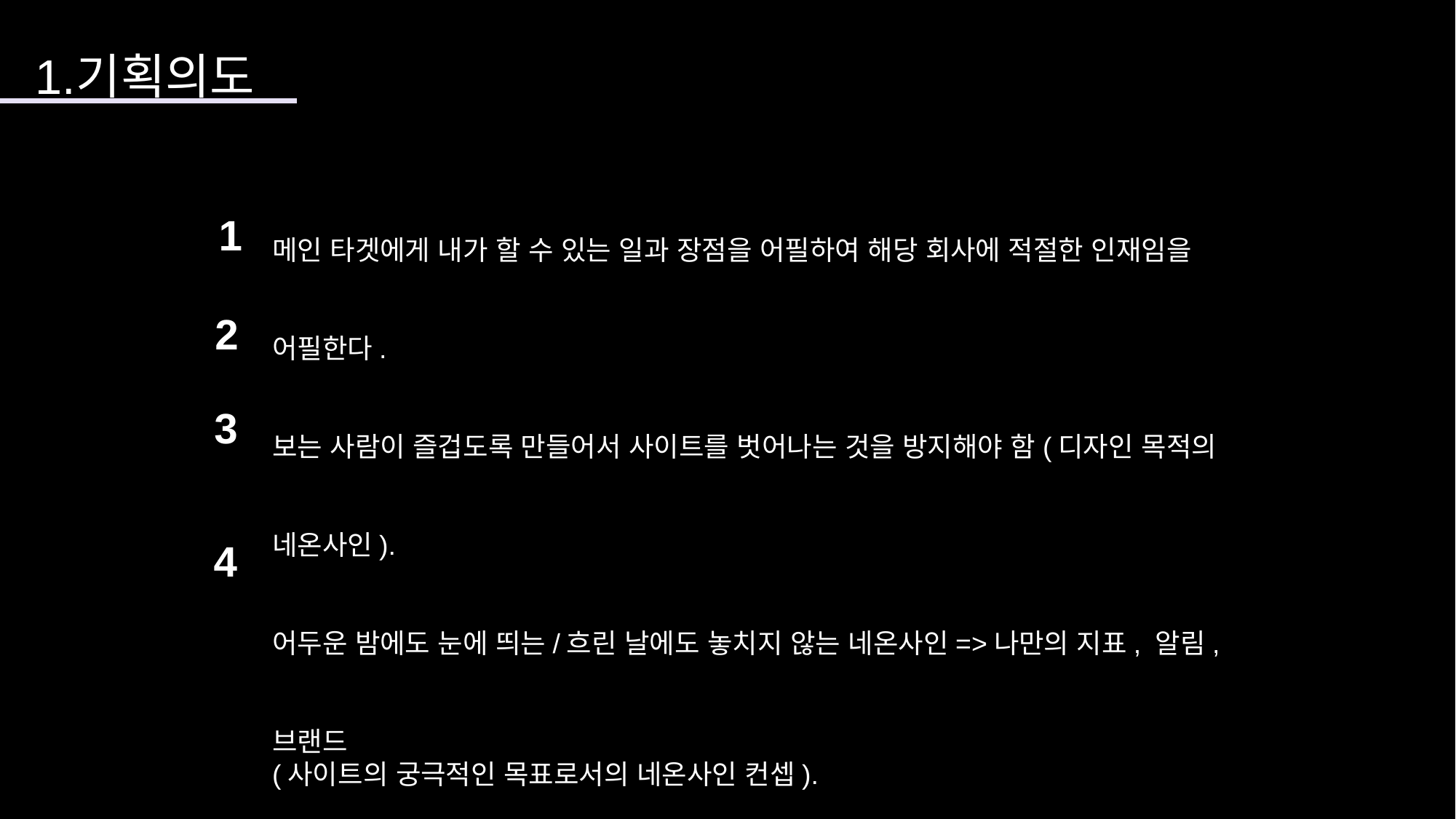

기획의도
메인 타겟에게 내가 할 수 있는 일과 장점을 어필하여 해당 회사에 적절한 인재임을 어필한다.
보는 사람이 즐겁도록 만들어서 사이트를 벗어나는 것을 방지해야 함(디자인 목적의 네온사인).
어두운 밤에도 눈에 띄는/흐린 날에도 놓치지 않는 네온사인=>나만의 지표, 알림, 브랜드
(사이트의 궁극적인 목표로서의 네온사인 컨셉).
여러가지 동적인 효과 넣기. 특히 사용자가 조작할 수 있는 종류(마우스 오버, 클릭 등).
1
2
3
4